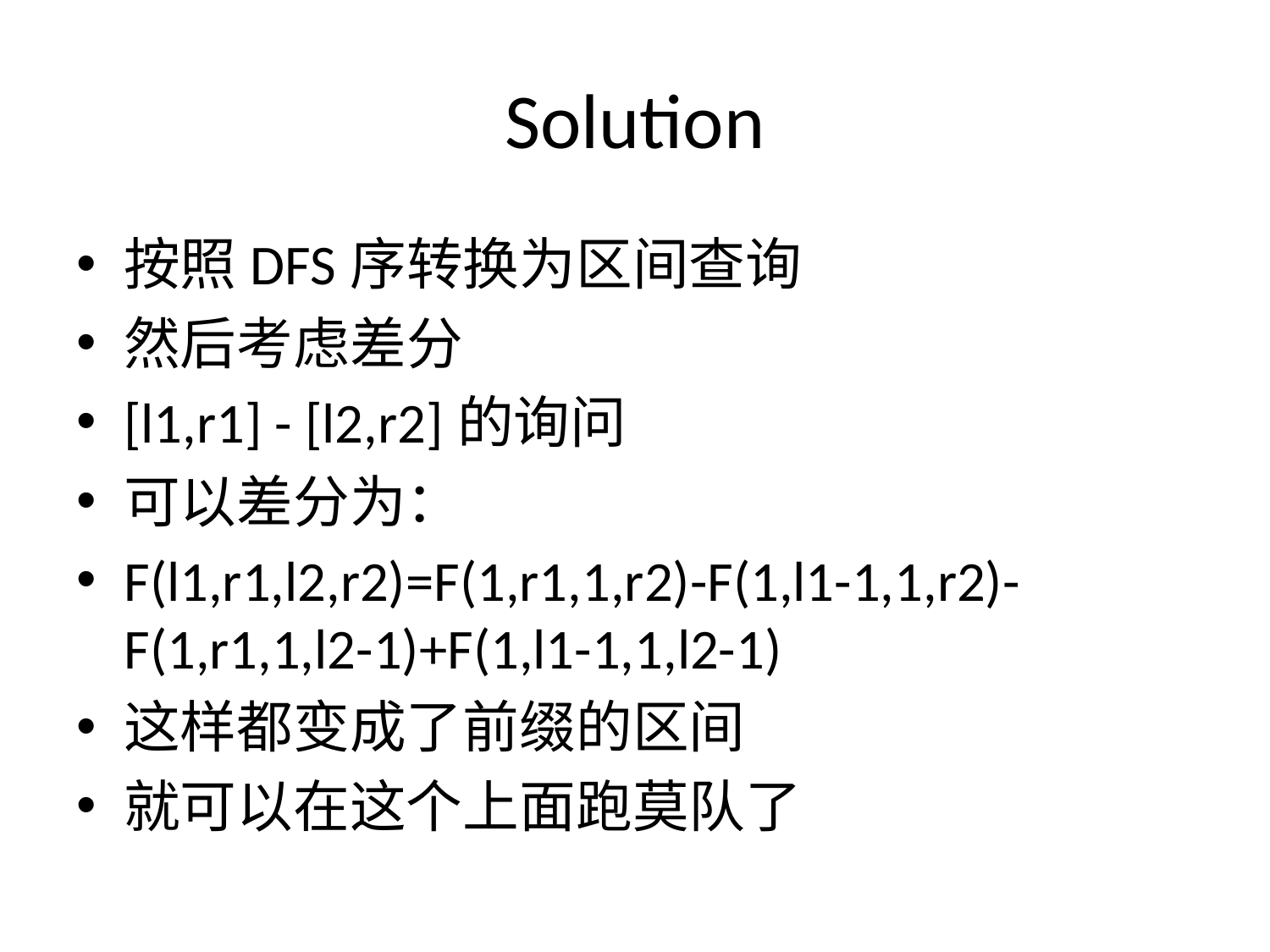

# Solution
按照DFS序转换为区间查询
然后考虑差分
[l1,r1] - [l2,r2]的询问
可以差分为：
F(l1,r1,l2,r2)=F(1,r1,1,r2)-F(1,l1-1,1,r2)-F(1,r1,1,l2-1)+F(1,l1-1,1,l2-1)
这样都变成了前缀的区间
就可以在这个上面跑莫队了